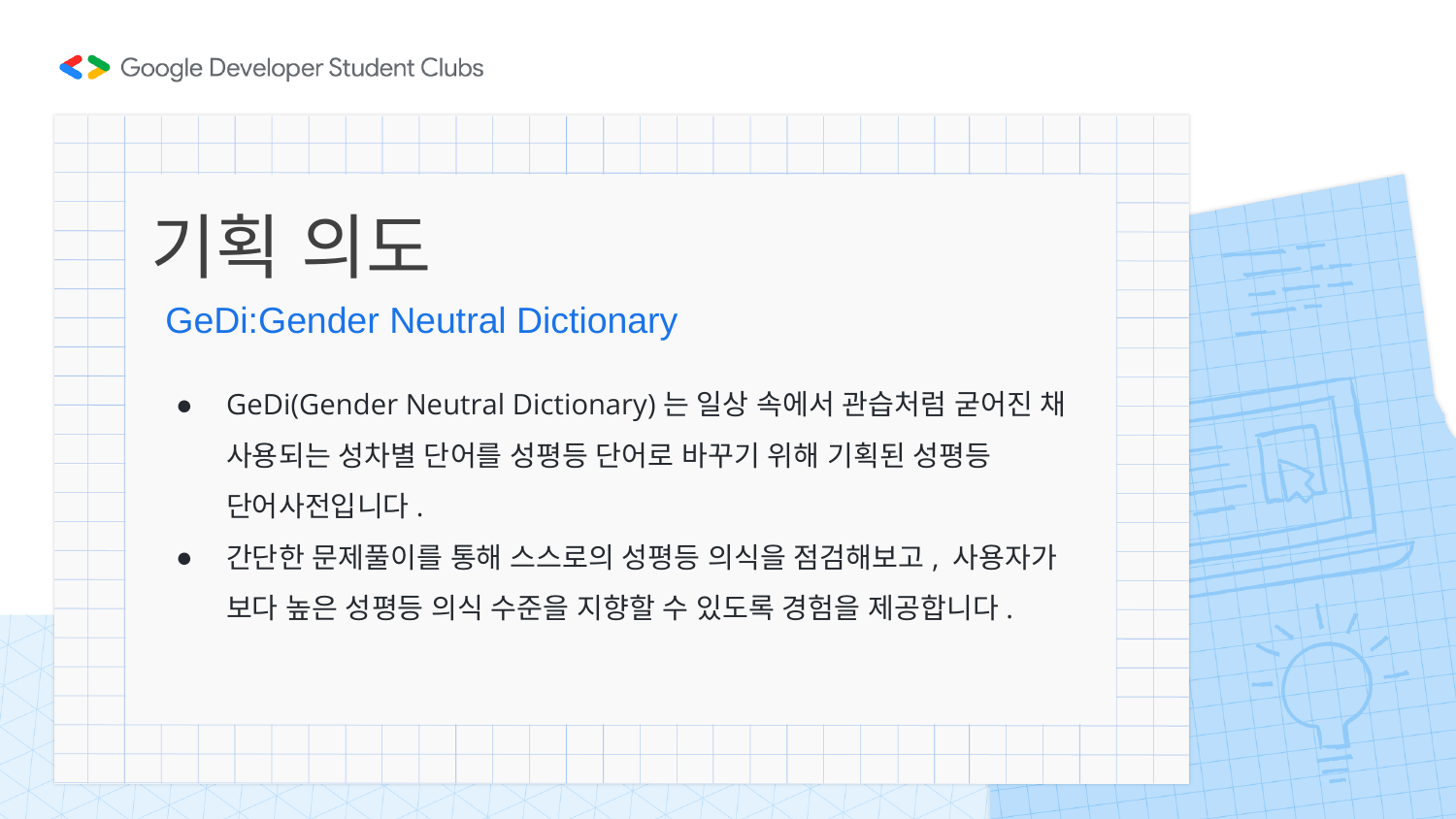

# 기획 의도
GeDi:Gender Neutral Dictionary
GeDi(Gender Neutral Dictionary)는 일상 속에서 관습처럼 굳어진 채 사용되는 성차별 단어를 성평등 단어로 바꾸기 위해 기획된 성평등 단어사전입니다.
간단한 문제풀이를 통해 스스로의 성평등 의식을 점검해보고, 사용자가 보다 높은 성평등 의식 수준을 지향할 수 있도록 경험을 제공합니다.